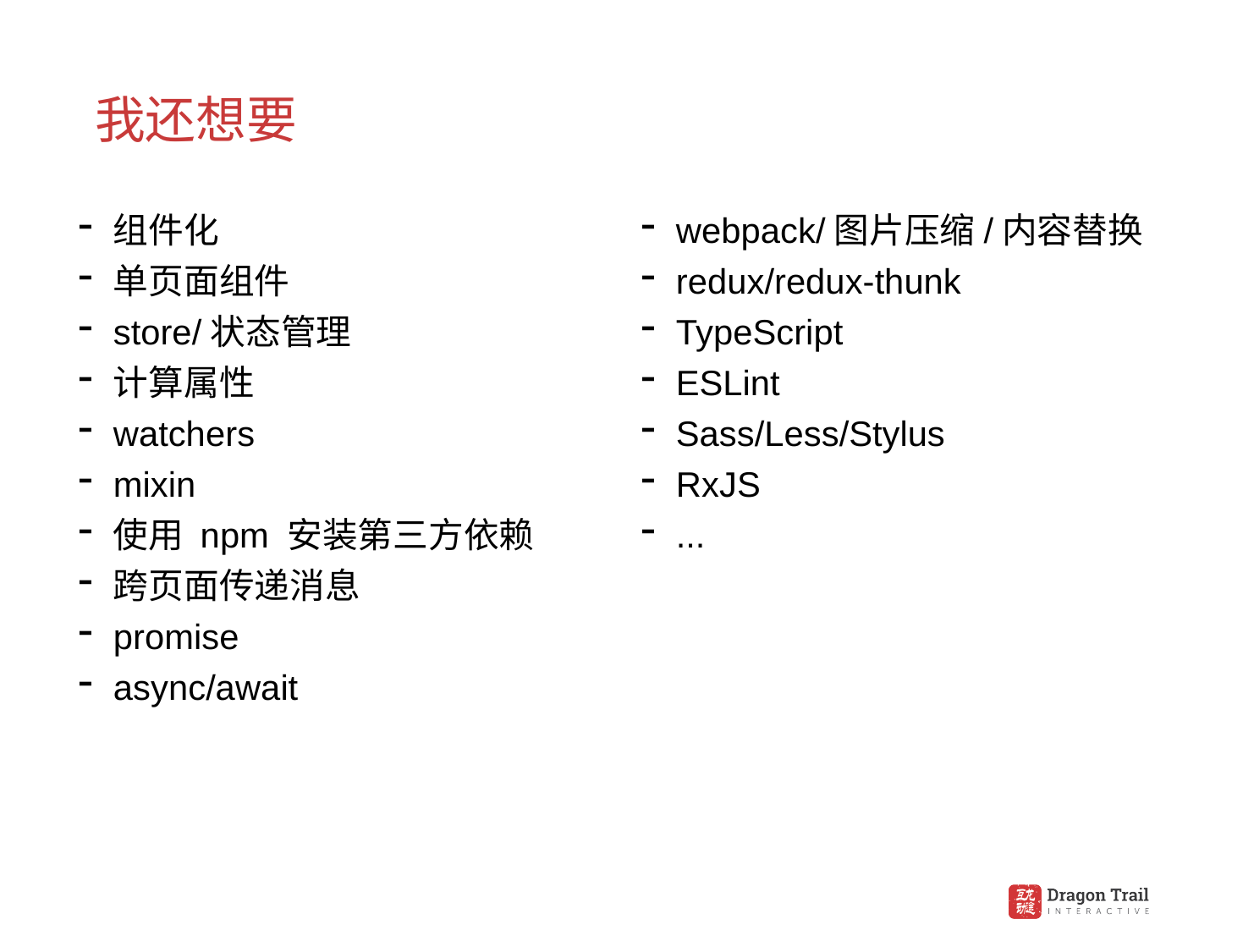

我还想要
组件化
单页面组件
store/状态管理
计算属性
watchers
mixin
使用 npm 安装第三方依赖
跨页面传递消息
promise
async/await
webpack/图片压缩/内容替换
redux/redux-thunk
TypeScript
ESLint
Sass/Less/Stylus
RxJS
...